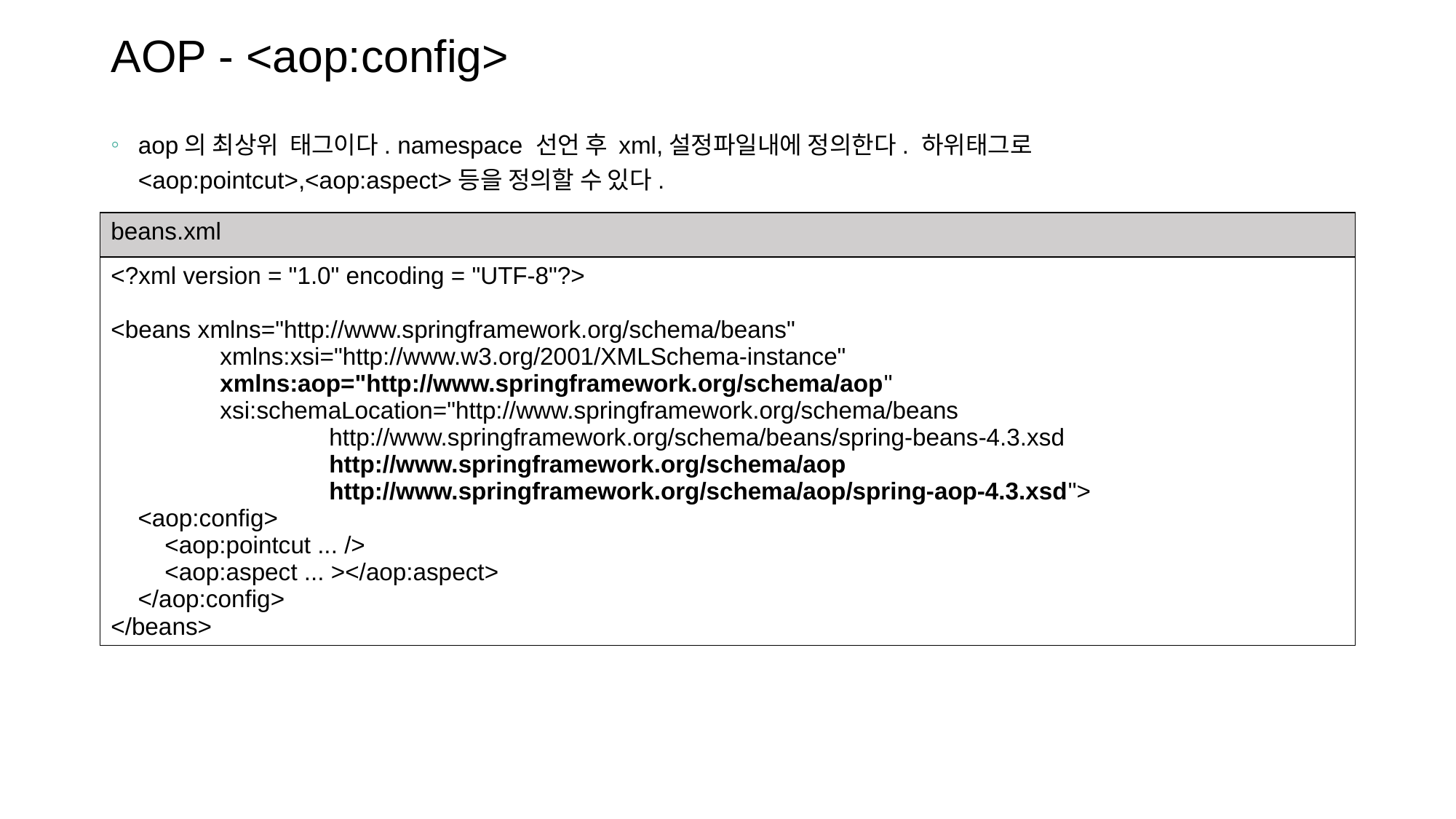

# AOP - <aop:config>
aop의 최상위  태그이다. namespace 선언 후 xml,설정파일내에 정의한다. 하위태그로 <aop:pointcut>,<aop:aspect>등을 정의할 수 있다.
| beans.xml |
| --- |
| <?xml version = "1.0" encoding = "UTF-8"?> <beans xmlns="http://www.springframework.org/schema/beans" xmlns:xsi="http://www.w3.org/2001/XMLSchema-instance" xmlns:aop="http://www.springframework.org/schema/aop" xsi:schemaLocation="http://www.springframework.org/schema/beans http://www.springframework.org/schema/beans/spring-beans-4.3.xsd http://www.springframework.org/schema/aop http://www.springframework.org/schema/aop/spring-aop-4.3.xsd"> <aop:config> <aop:pointcut ... /> <aop:aspect ... ></aop:aspect> </aop:config> </beans> |